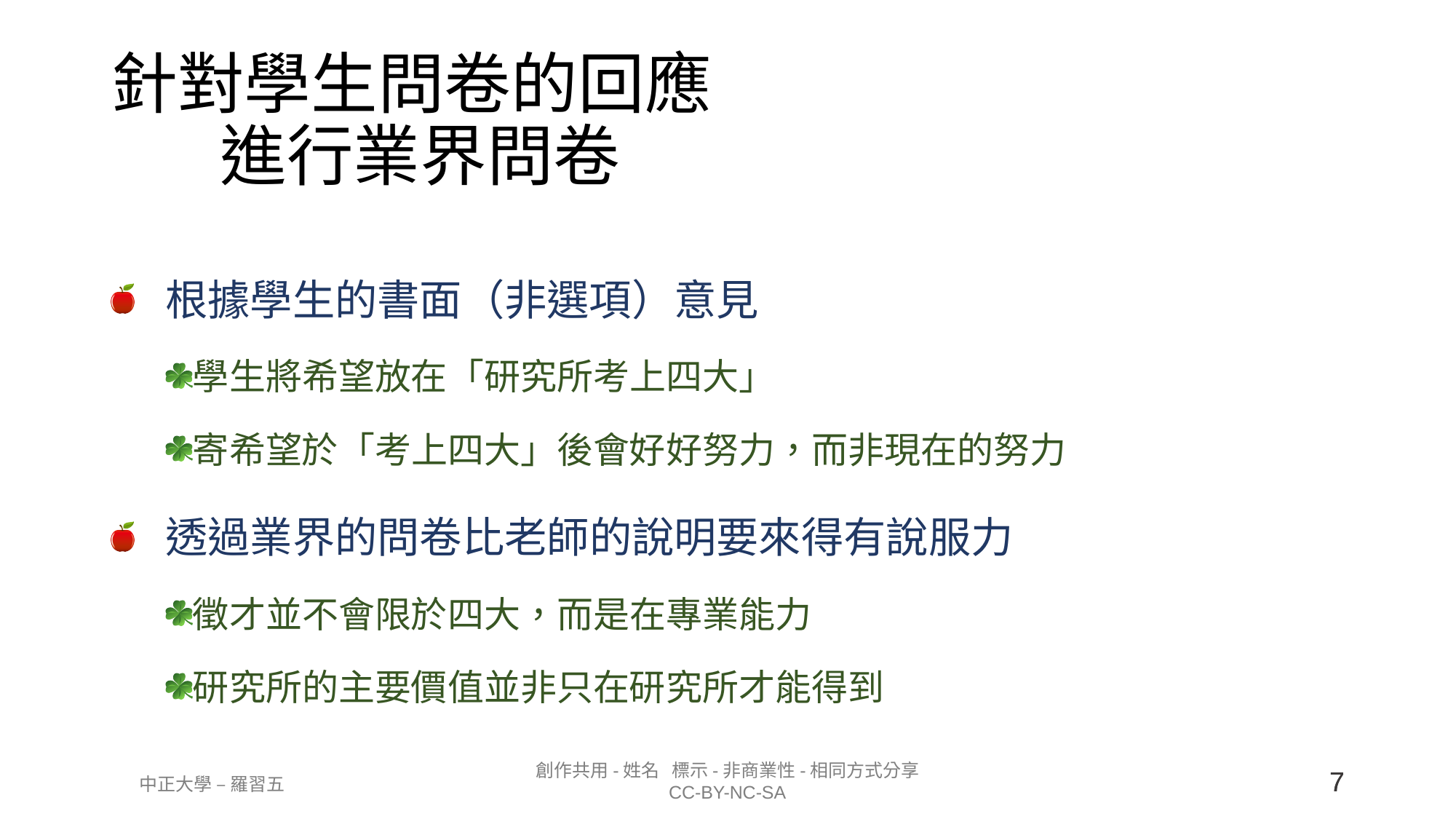

# 針對學生問卷的回應 進行業界問卷
根據學生的書面（非選項）意見
學生將希望放在「研究所考上四大」
寄希望於「考上四大」後會好好努力，而非現在的努力
透過業界的問卷比老師的說明要來得有說服力
徵才並不會限於四大，而是在專業能力
研究所的主要價值並非只在研究所才能得到